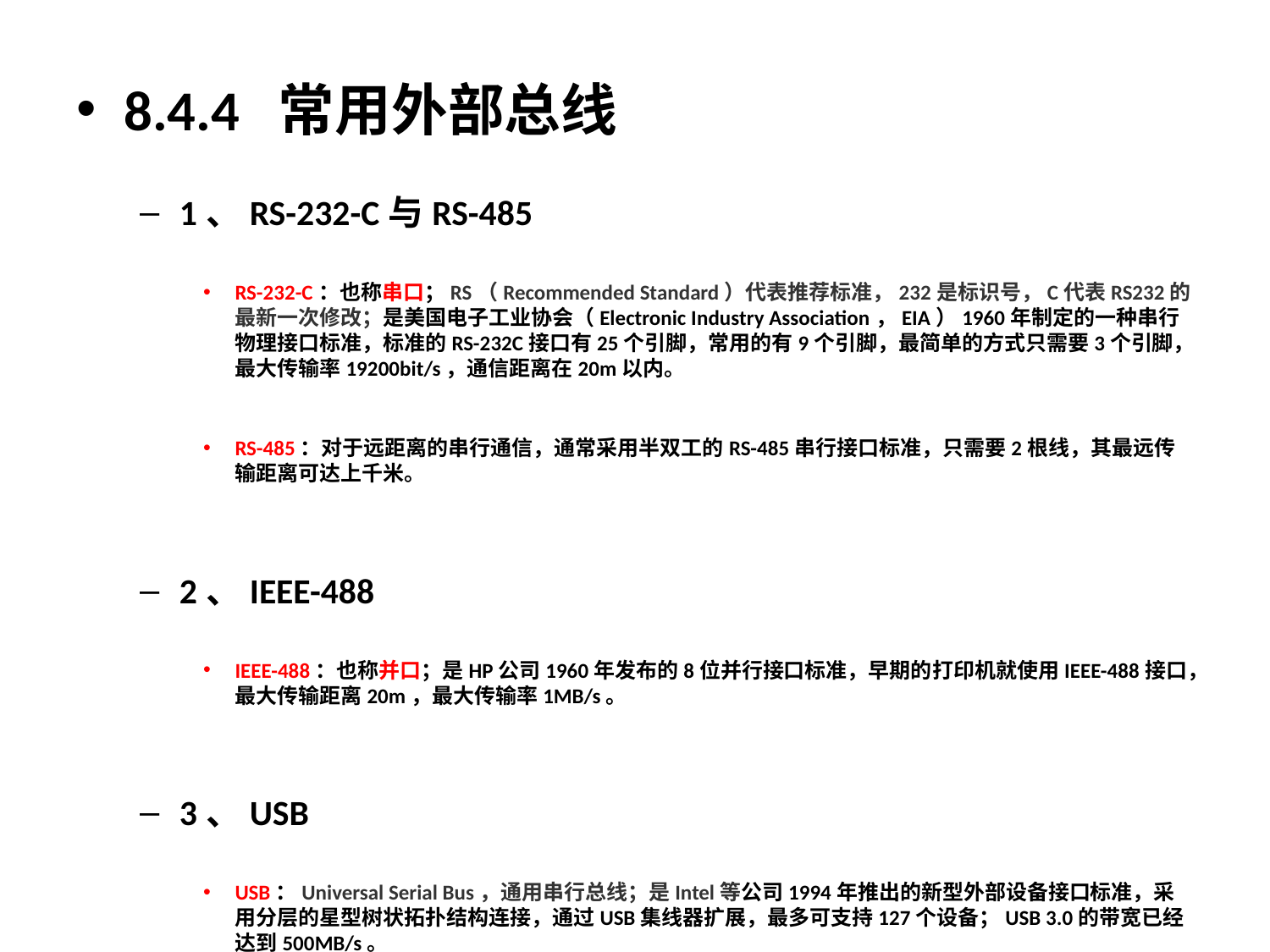

8.4.4  常用外部总线

1、RS-232-C与RS-485

RS-232-C：也称串口；RS（Recommended Standard）代表推荐标准，232是标识号，C代表RS232的最新一次修改；是美国电子工业协会（Electronic Industry Association，EIA）1960年制定的一种串行物理接口标准，标准的RS-232C接口有25个引脚，常用的有9个引脚，最简单的方式只需要3个引脚，最大传输率19200bit/s，通信距离在20m以内。

RS-485：对于远距离的串行通信，通常采用半双工的RS-485串行接口标准，只需要2根线，其最远传输距离可达上千米。

2、IEEE-488

IEEE-488：也称并口；是HP公司1960年发布的8位并行接口标准，早期的打印机就使用IEEE-488接口，最大传输距离20m，最大传输率1MB/s。

3、USB

USB：Universal Serial Bus，通用串行总线；是Intel等公司1994年推出的新型外部设备接口标准，采用分层的星型树状拓扑结构连接，通过USB集线器扩展，最多可支持127个设备；USB 3.0的带宽已经达到500MB/s。